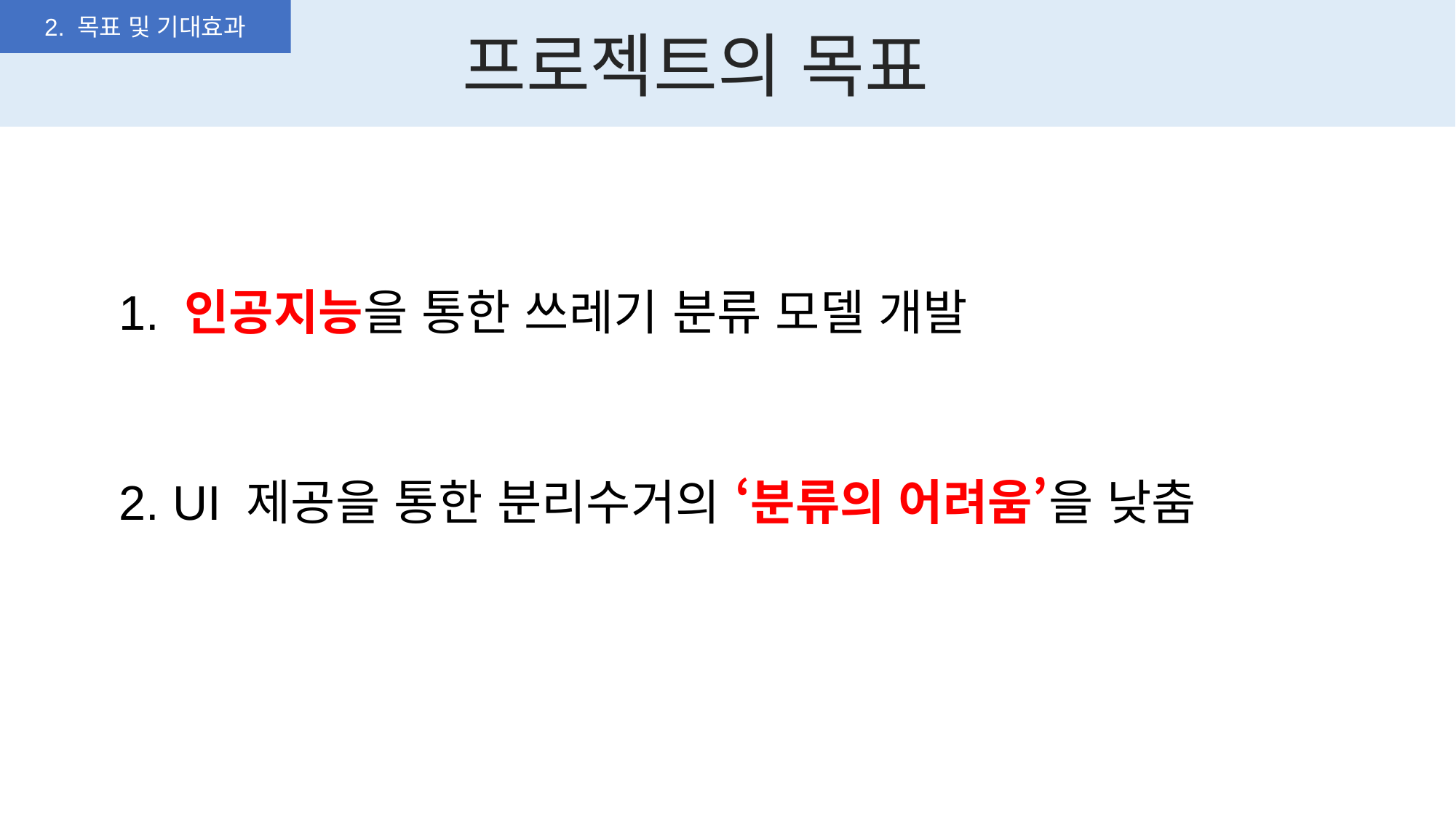

2. 목표 및 기대효과

프로젝트의 목표
1. 인공지능을 통한 쓰레기 분류 모델 개발
2. UI 제공을 통한 분리수거의 ‘분류의 어려움’을 낮춤